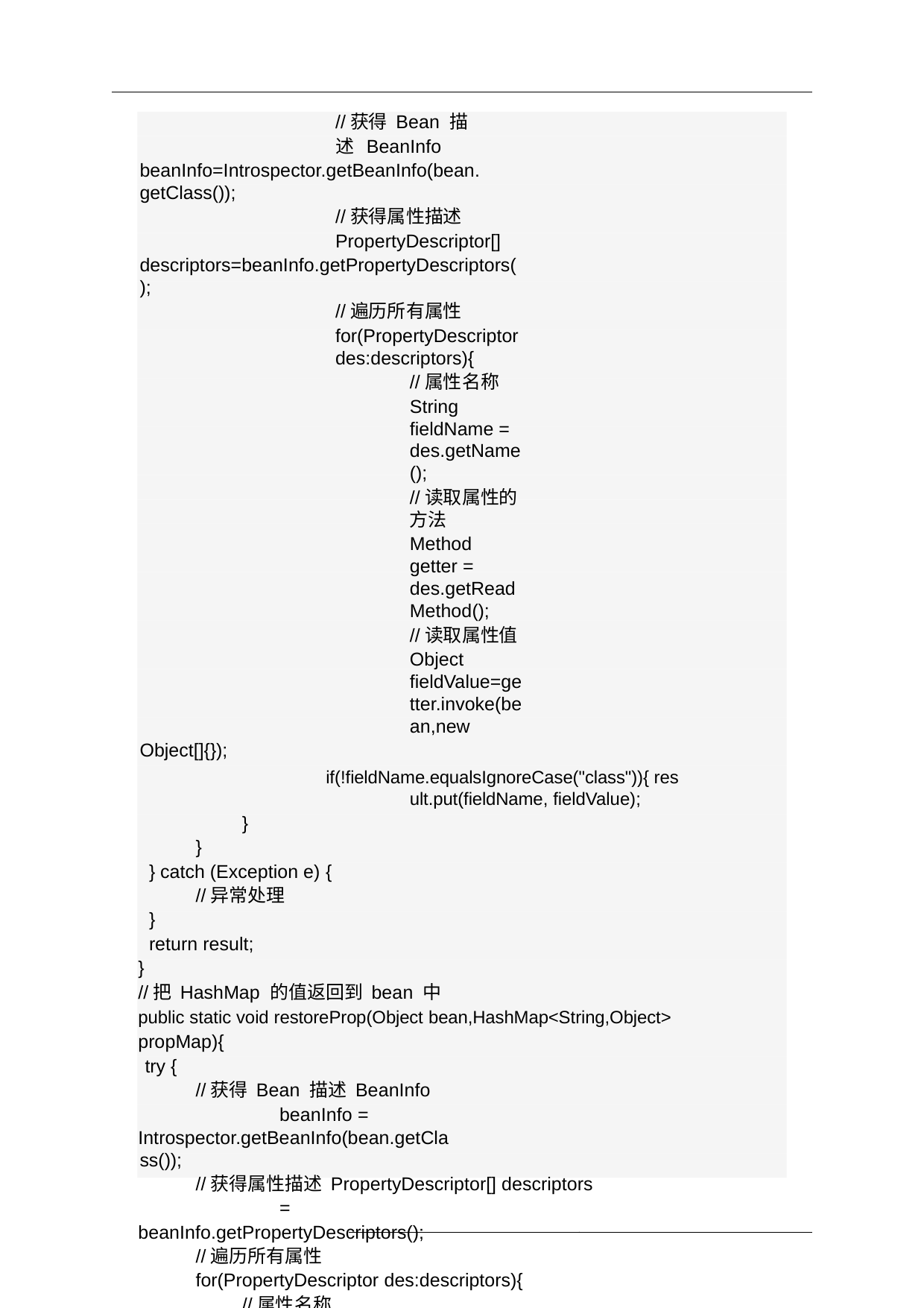

//获得 Bean 描述  BeanInfo
beanInfo=Introspector.getBeanInfo(bean.getClass());
//获得属性描述 PropertyDescriptor[]
descriptors=beanInfo.getPropertyDescriptors();
//遍历所有属性
for(PropertyDescriptor des:descriptors){
//属性名称
String fieldName = des.getName();
//读取属性的方法
Method getter = des.getReadMethod();
//读取属性值
Object fieldValue=getter.invoke(bean,new
Object[]{});
if(!fieldName.equalsIgnoreCase("class")){ res  ult.put(fieldName, fieldValue);
}
}
} catch (Exception e) {
//异常处理
}
return result;
}
//把 HashMap 的值返回到 bean 中
public static void restoreProp(Object bean,HashMap<String,Object>
propMap){  try {
//获得 Bean 描述 BeanInfo beanInfo =
Introspector.getBeanInfo(bean.getClass());
//获得属性描述 PropertyDescriptor[] descriptors =
beanInfo.getPropertyDescriptors();
//遍历所有属性
for(PropertyDescriptor des:descriptors){
//属性名称
String fieldName = des.getName();
//如果有这个属性 if(propMap.containsKey(fieldName)){
//写属性的方法
Method setter = des.getWriteMethod();  setter.invoke(bean, new
Object[]{propMap.get(fieldName)});